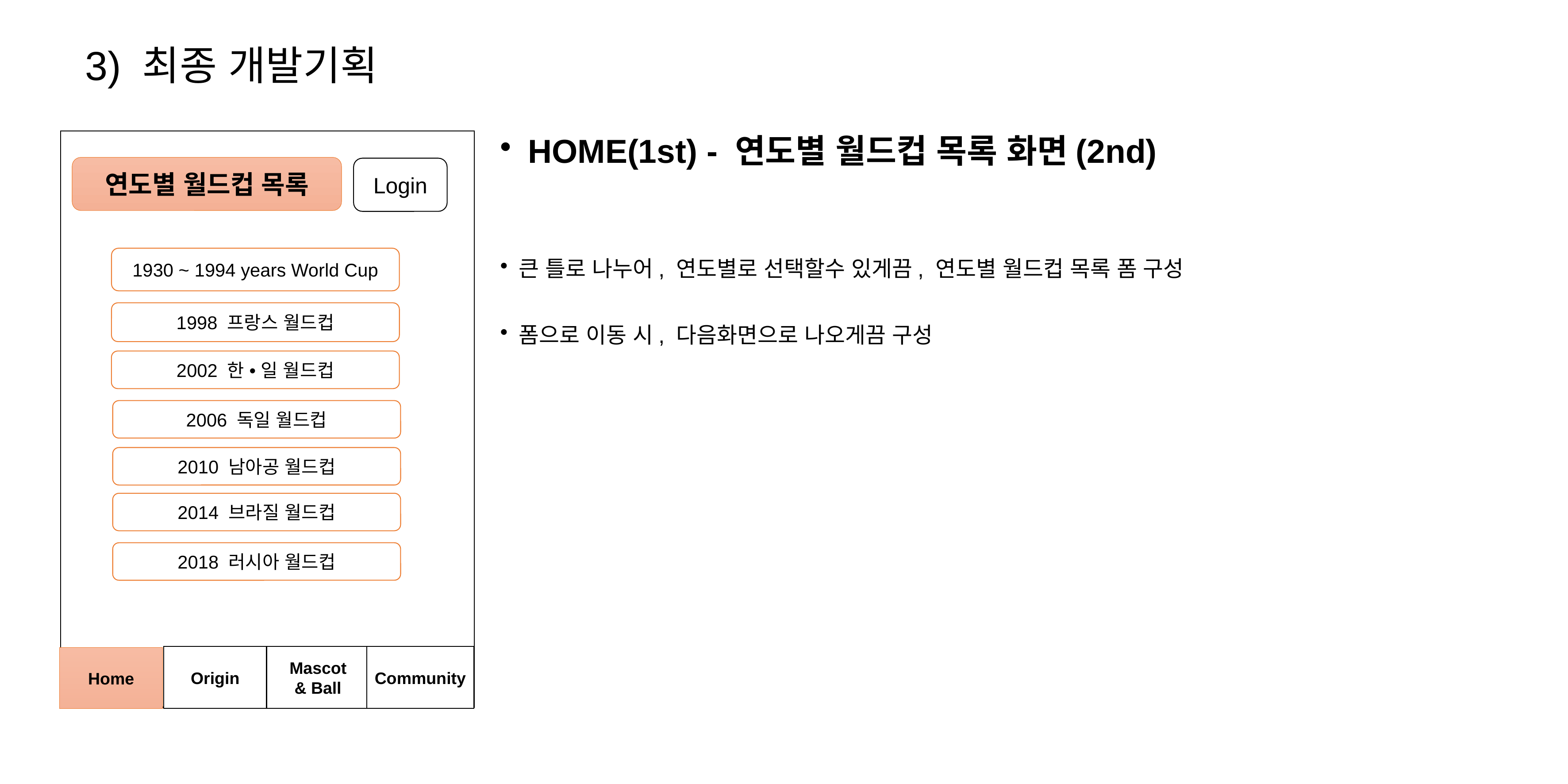

# 3) 최종 개발기획

 HOME(1st) - 연도별 월드컵 목록 화면(2nd)

큰 틀로 나누어, 연도별로 선택할수 있게끔, 연도별 월드컵 목록 폼 구성

폼으로 이동 시, 다음화면으로 나오게끔 구성

연도별 월드컵 목록
Login
1930 ~ 1994 years World Cup
1998 프랑스 월드컵

2002 한 • 일 월드컵
2006 독일 월드컵
2010 남아공 월드컵
2014 브라질 월드컵
2018 러시아 월드컵
Origin
Mascot
& Ball
Community
Home